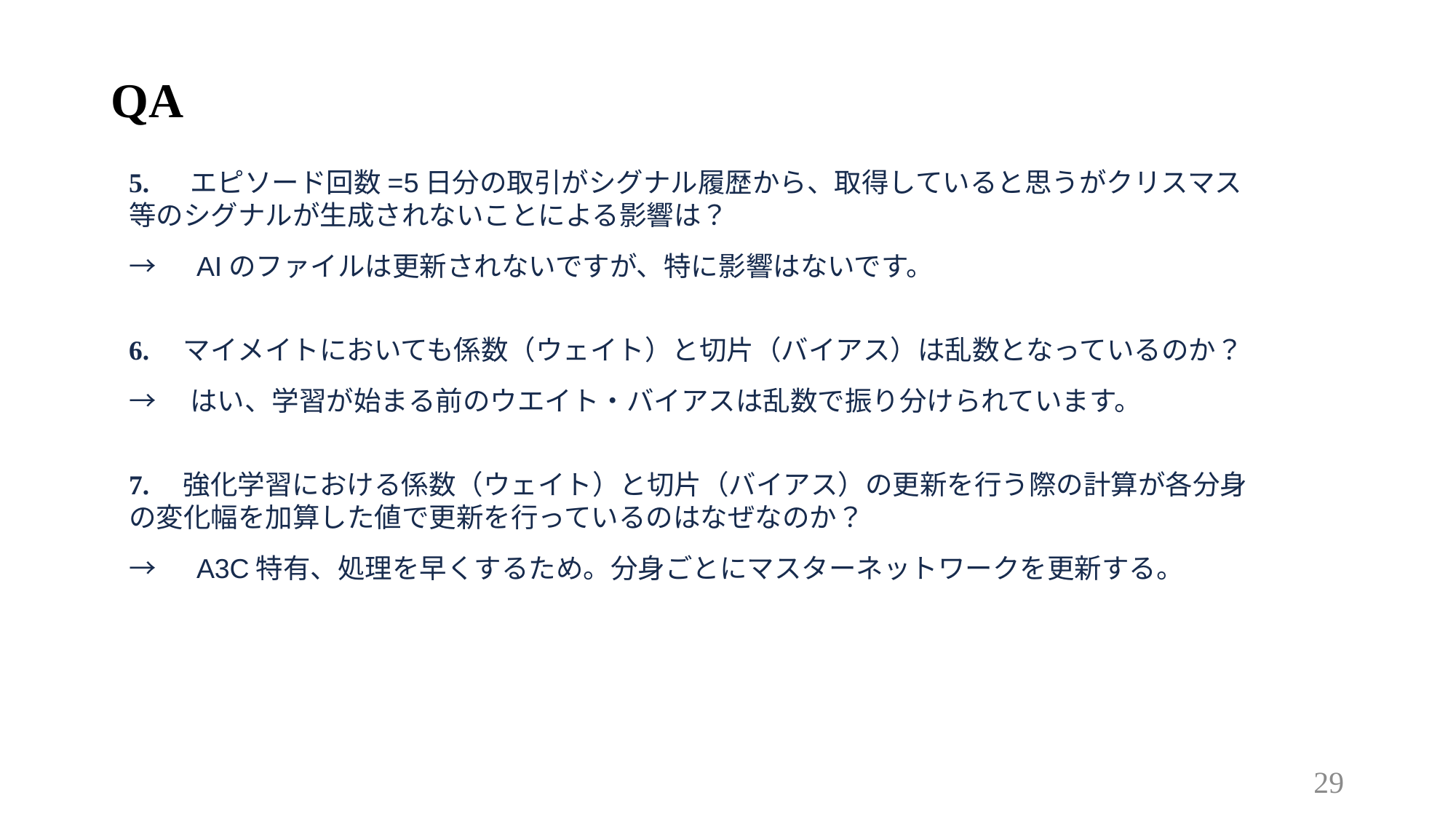

# QA
5. 　エピソード回数=5日分の取引がシグナル履歴から、取得していると思うがクリスマス等のシグナルが生成されないことによる影響は？
→　AIのファイルは更新されないですが、特に影響はないです。

6.　マイメイトにおいても係数（ウェイト）と切片（バイアス）は乱数となっているのか？
→　はい、学習が始まる前のウエイト・バイアスは乱数で振り分けられています。

7.　強化学習における係数（ウェイト）と切片（バイアス）の更新を行う際の計算が各分身の変化幅を加算した値で更新を行っているのはなぜなのか？
→　A3C特有、処理を早くするため。分身ごとにマスターネットワークを更新する。
29